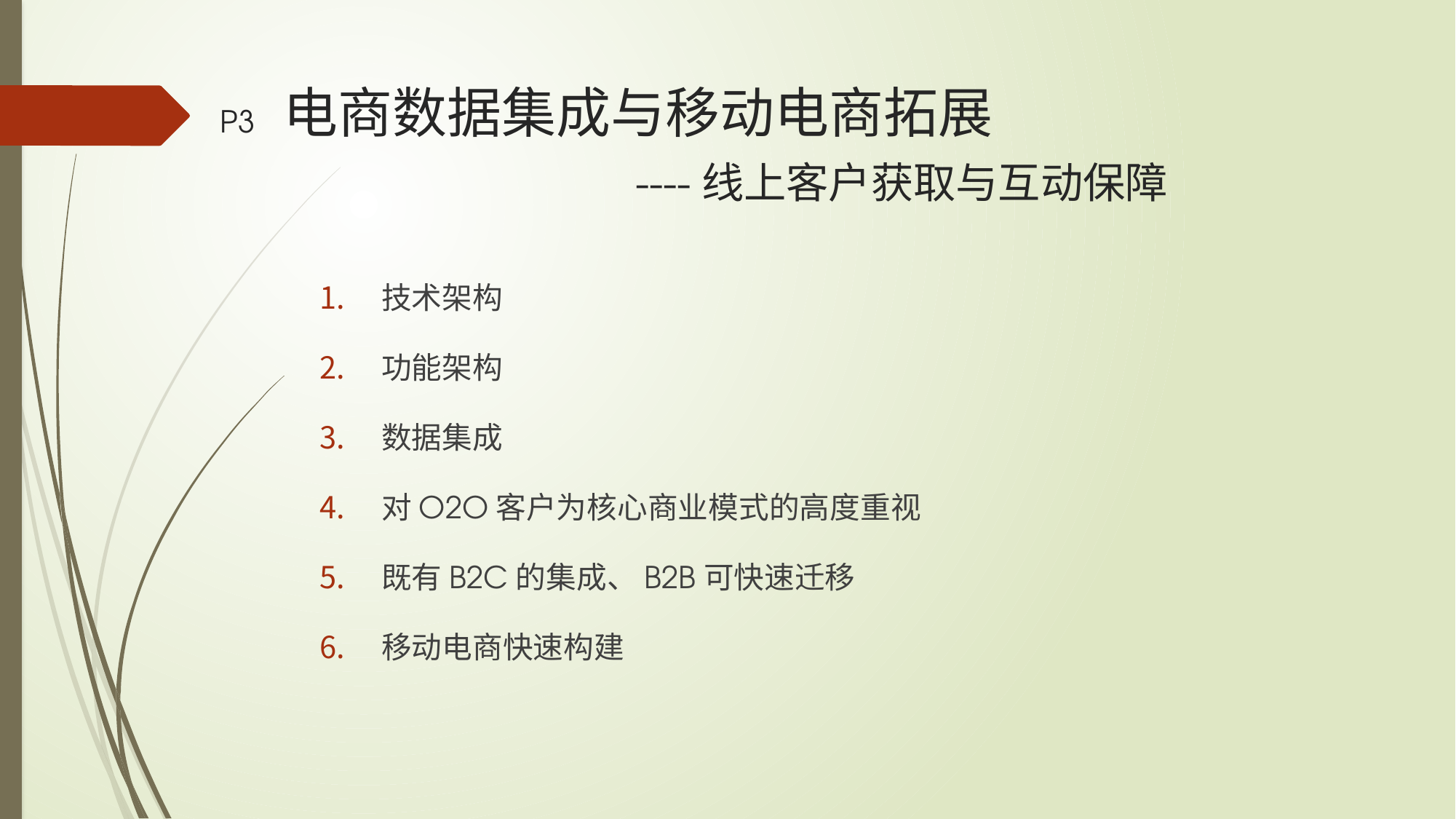

# P3 电商数据集成与移动电商拓展 ----线上客户获取与互动保障
技术架构
功能架构
数据集成
对O2O客户为核心商业模式的高度重视
既有B2C的集成、B2B可快速迁移
移动电商快速构建